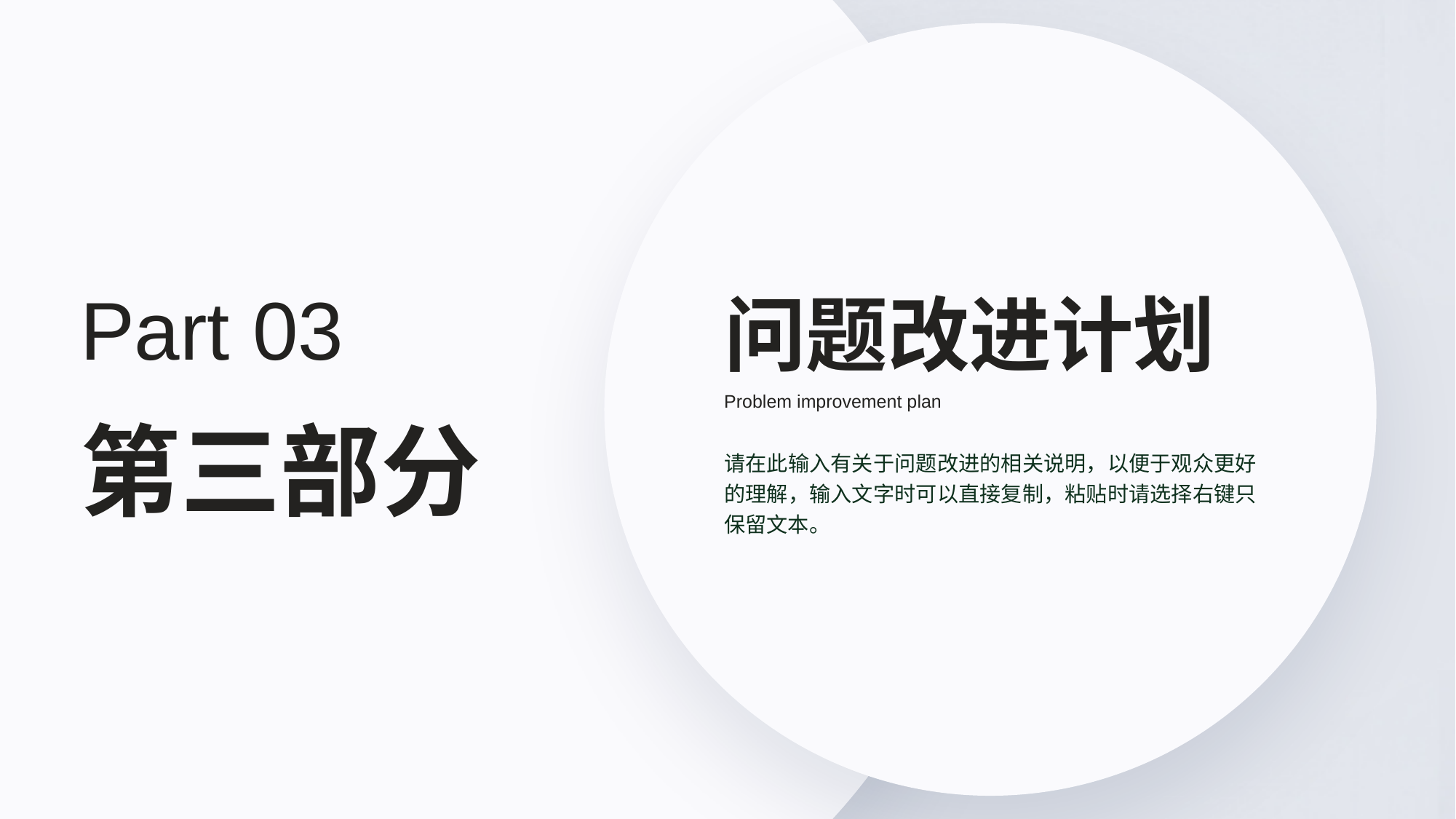

Part 03
问题改进计划
Problem improvement plan
请在此输入有关于问题改进的相关说明，以便于观众更好的理解，输入文字时可以直接复制，粘贴时请选择右键只保留文本。
第三部分